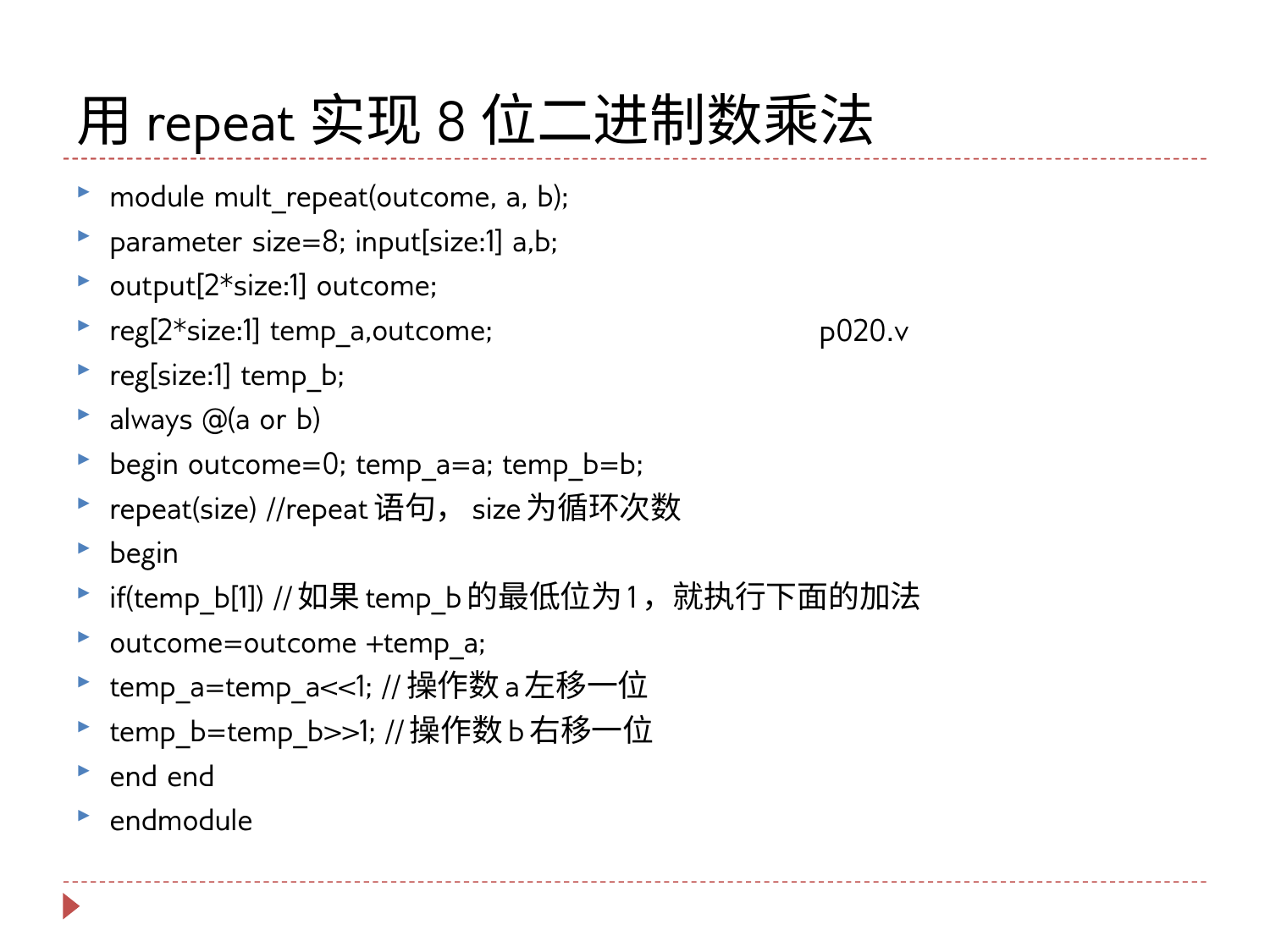

# 用repeat实现8位二进制数乘法
module mult_repeat(outcome, a, b);
parameter size=8; input[size:1] a,b;
output[2*size:1] outcome;
reg[2*size:1] temp_a,outcome;
reg[size:1] temp_b;
always @(a or b)
begin outcome=0; temp_a=a; temp_b=b;
repeat(size) //repeat语句，size为循环次数
begin
if(temp_b[1]) //如果temp_b的最低位为1，就执行下面的加法
outcome=outcome +temp_a;
temp_a=temp_a<<1; //操作数a左移一位
temp_b=temp_b>>1; //操作数b右移一位
end end
endmodule

p020.v